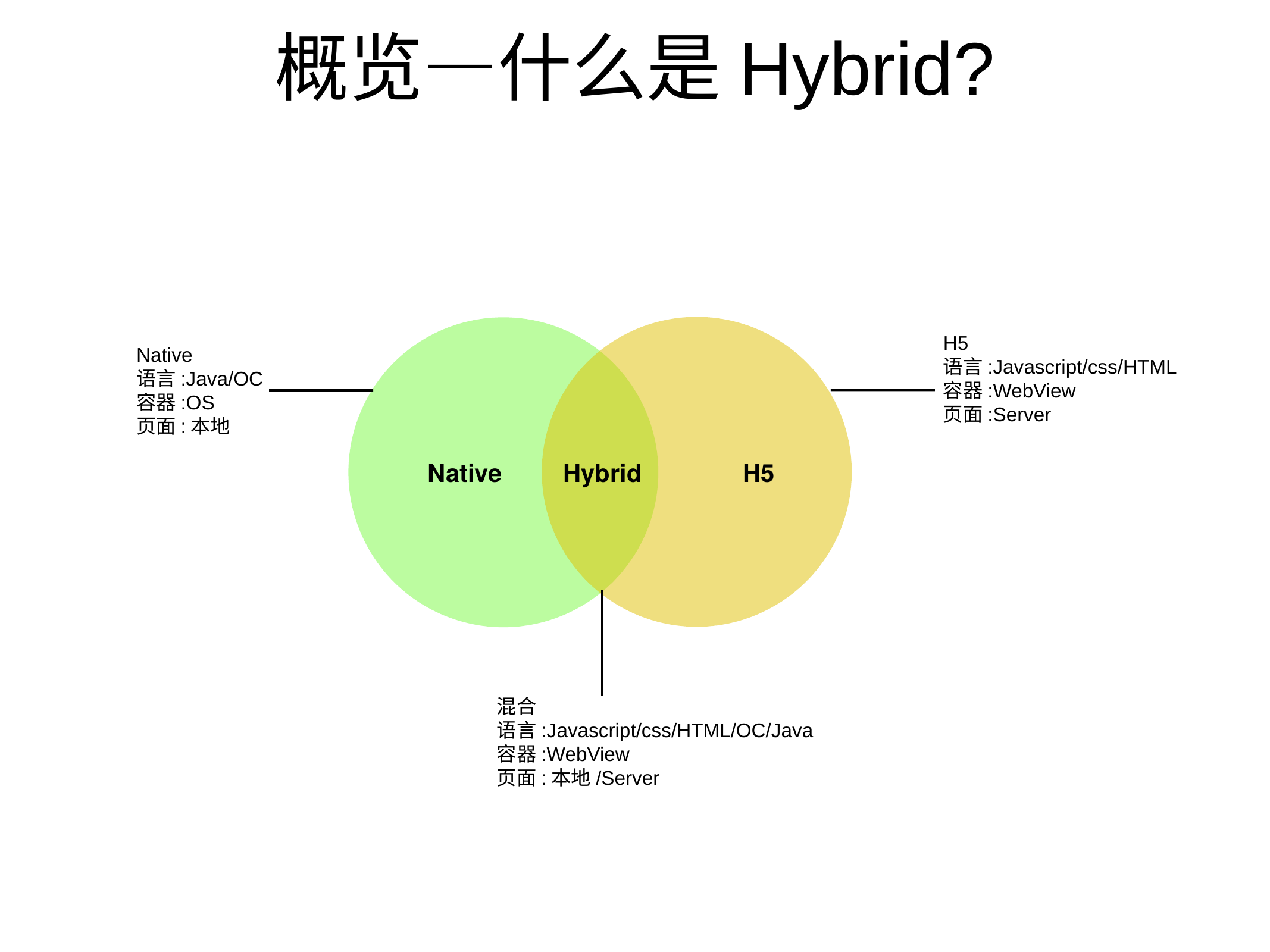

# 概览—什么是Hybrid?

H5
语言:Javascript/css/HTML
容器:WebView
页面:Server
Native
语言:Java/OC
容器:OS
页面:本地

Native
Hybrid
H5

混合
语言:Javascript/css/HTML/OC/Java
容器:WebView
页面:本地/Server